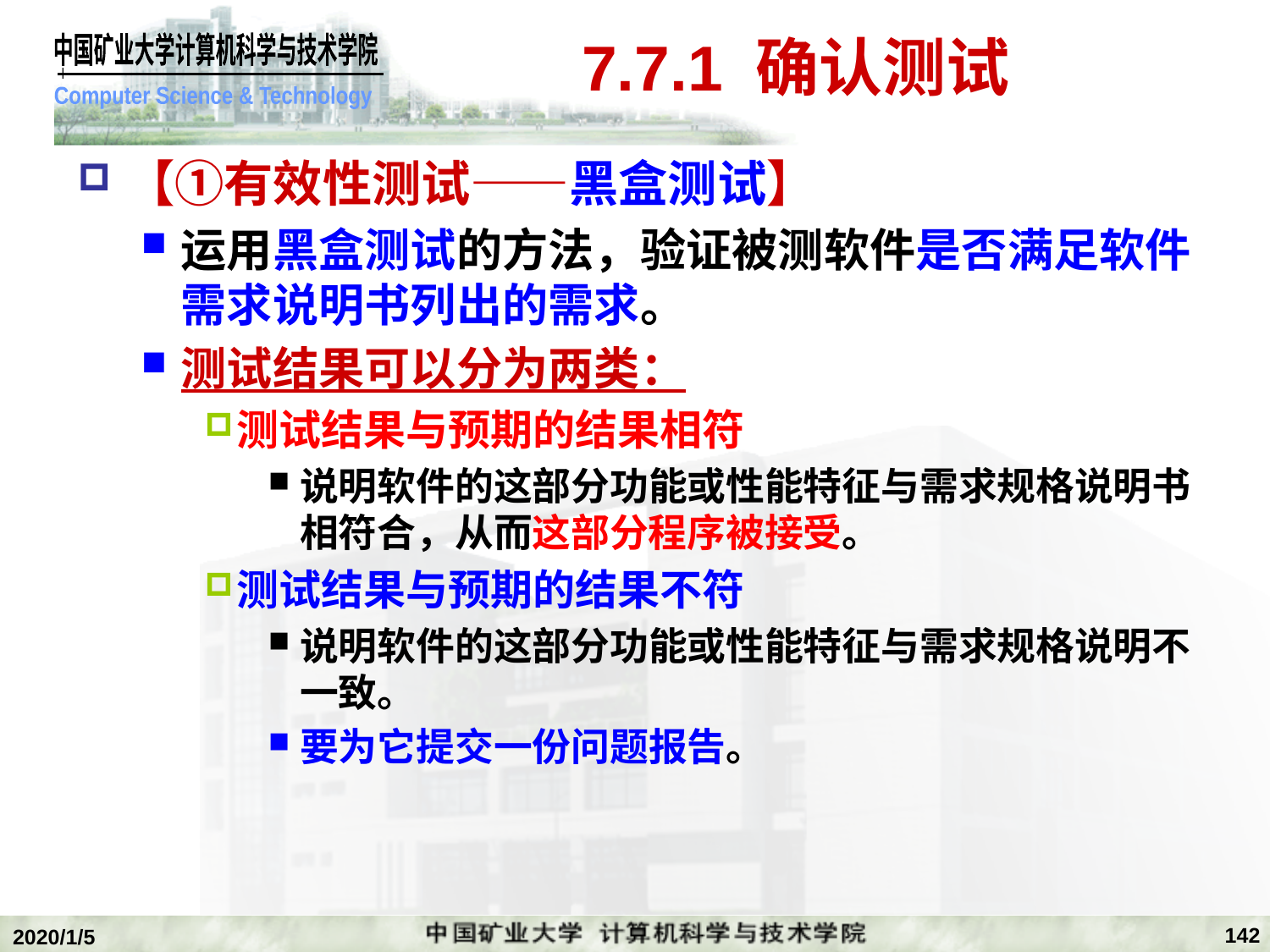

# 7.7.1 确认测试
【①有效性测试——黑盒测试】
运用黑盒测试的方法，验证被测软件是否满足软件需求说明书列出的需求。
测试结果可以分为两类：
测试结果与预期的结果相符
说明软件的这部分功能或性能特征与需求规格说明书相符合，从而这部分程序被接受。
测试结果与预期的结果不符
说明软件的这部分功能或性能特征与需求规格说明不一致。
要为它提交一份问题报告。

142
2020/1/5